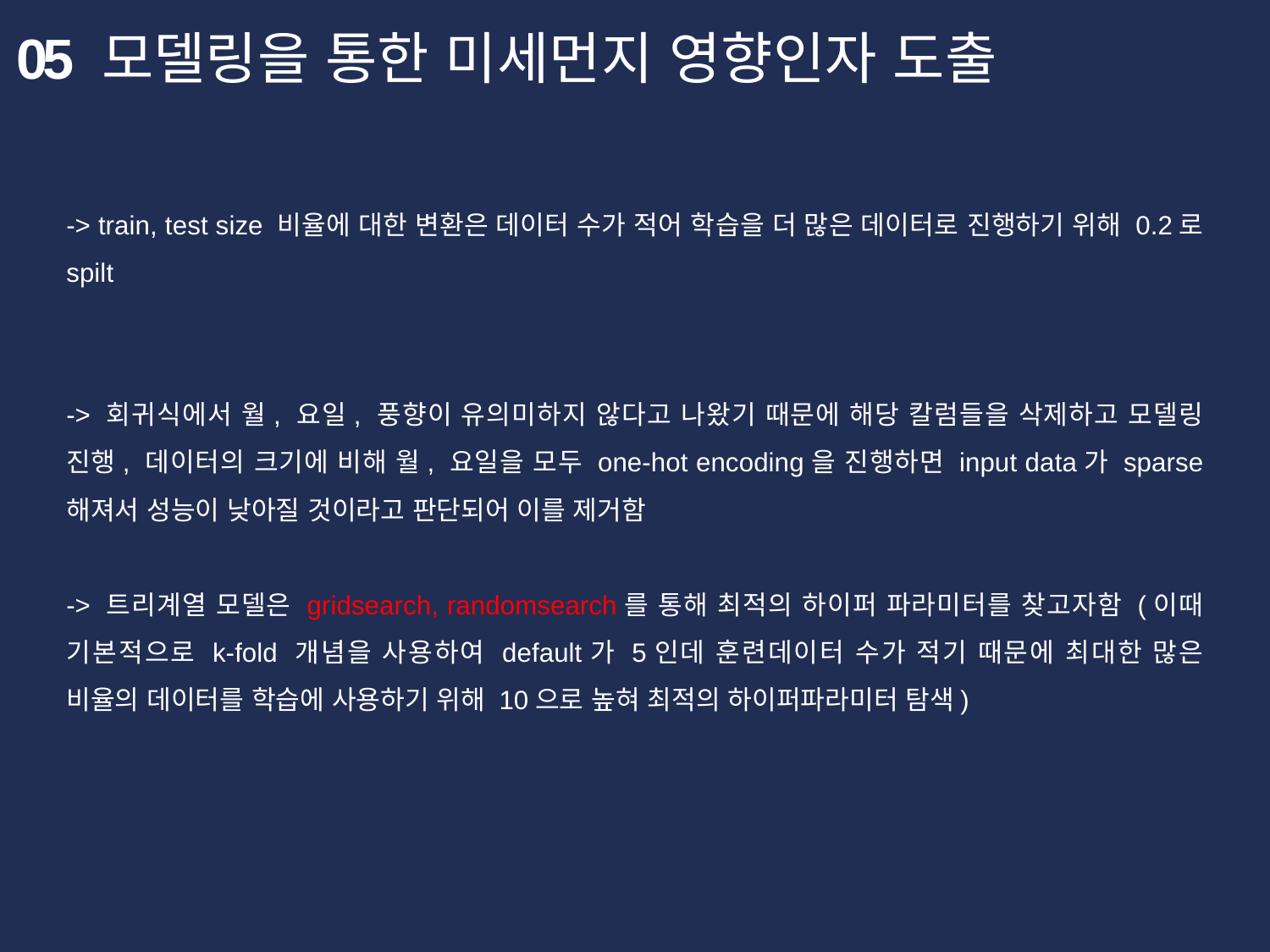

05
모델링을 통한 미세먼지 영향인자 도출
-> train, test size 비율에 대한 변환은 데이터 수가 적어 학습을 더 많은 데이터로 진행하기 위해 0.2로 spilt

-> 회귀식에서 월, 요일, 풍향이 유의미하지 않다고 나왔기 때문에 해당 칼럼들을 삭제하고 모델링 진행, 데이터의 크기에 비해 월, 요일을 모두 one-hot encoding을 진행하면 input data가 sparse 해져서 성능이 낮아질 것이라고 판단되어 이를 제거함

-> 트리계열 모델은 gridsearch, randomsearch를 통해 최적의 하이퍼 파라미터를 찾고자함 (이때 기본적으로 k-fold 개념을 사용하여 default가 5인데 훈련데이터 수가 적기 때문에 최대한 많은 비율의 데이터를 학습에 사용하기 위해 10으로 높혀 최적의 하이퍼파라미터 탐색)